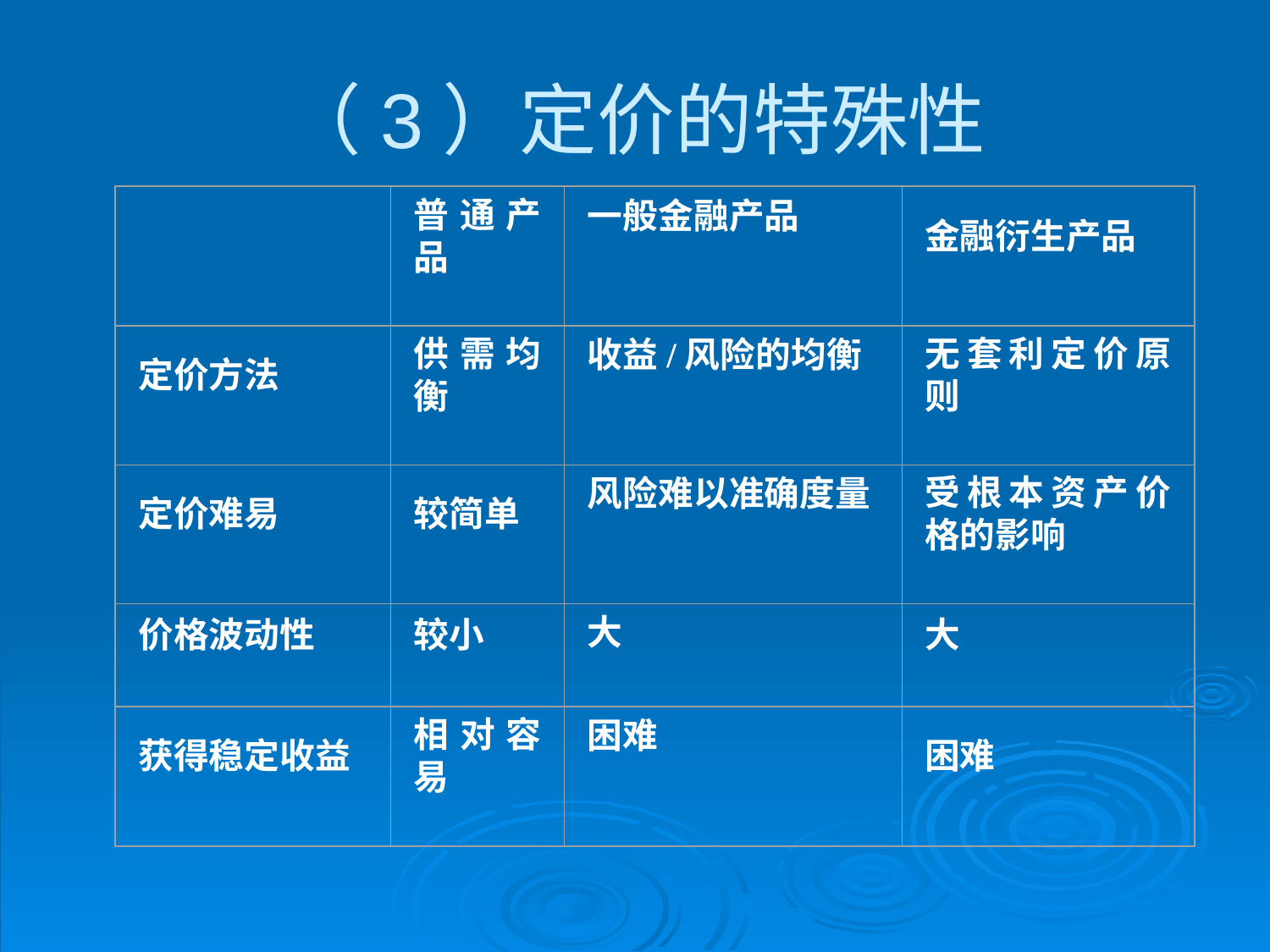

# （3）定价的特殊性

普通产品

一般金融产品

金融衍生产品

定价方法

供需均衡

收益/风险的均衡

无套利定价原则

定价难易

较简单

风险难以准确度量

受根本资产价格的影响

价格波动性

较小

大

大

获得稳定收益

相对容易

困难

困难